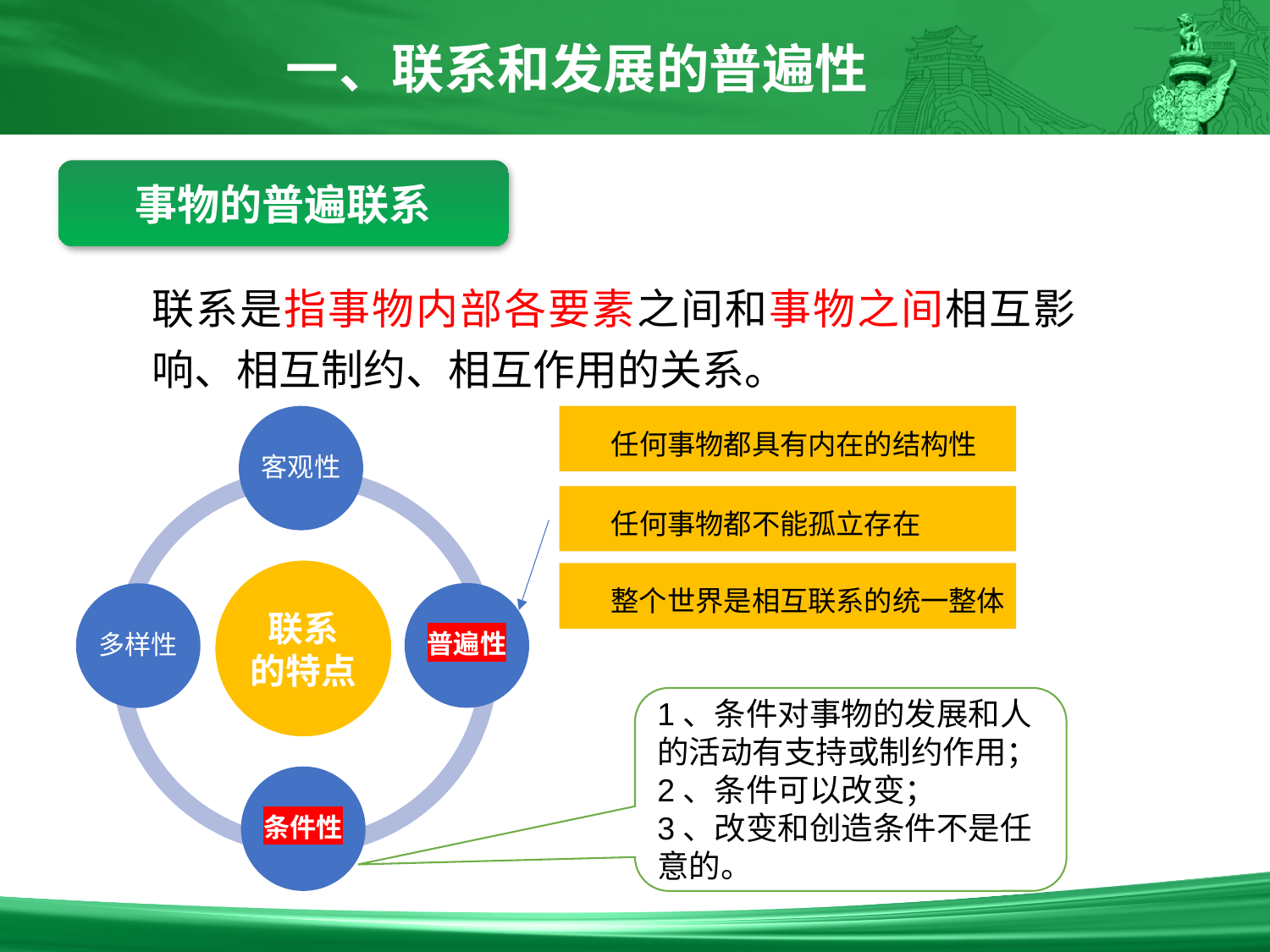

一、联系和发展的普遍性
事物的普遍联系
联系是指事物内部各要素之间和事物之间相互影响、相互制约、相互作用的关系。
客观性

联系
的特点
普遍性
多样性
条件性
任何事物都具有内在的结构性
任何事物都不能孤立存在
整个世界是相互联系的统一整体
1、条件对事物的发展和人的活动有支持或制约作用；
2、条件可以改变；
3、改变和创造条件不是任意的。